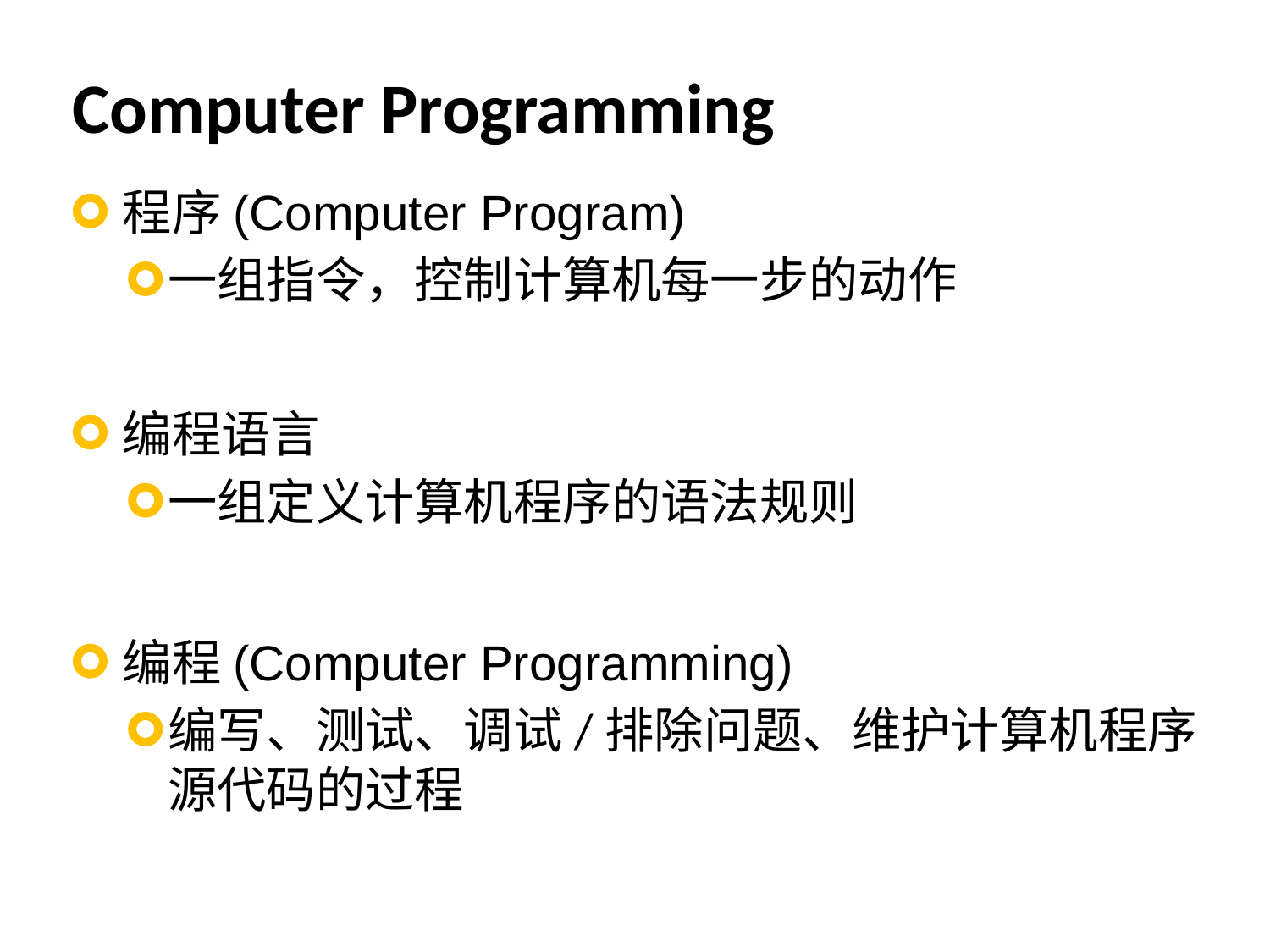

# Computer Programming
程序(Computer Program)
一组指令，控制计算机每一步的动作

编程语言
一组定义计算机程序的语法规则

编程(Computer Programming)
编写、测试、调试/排除问题、维护计算机程序源代码的过程